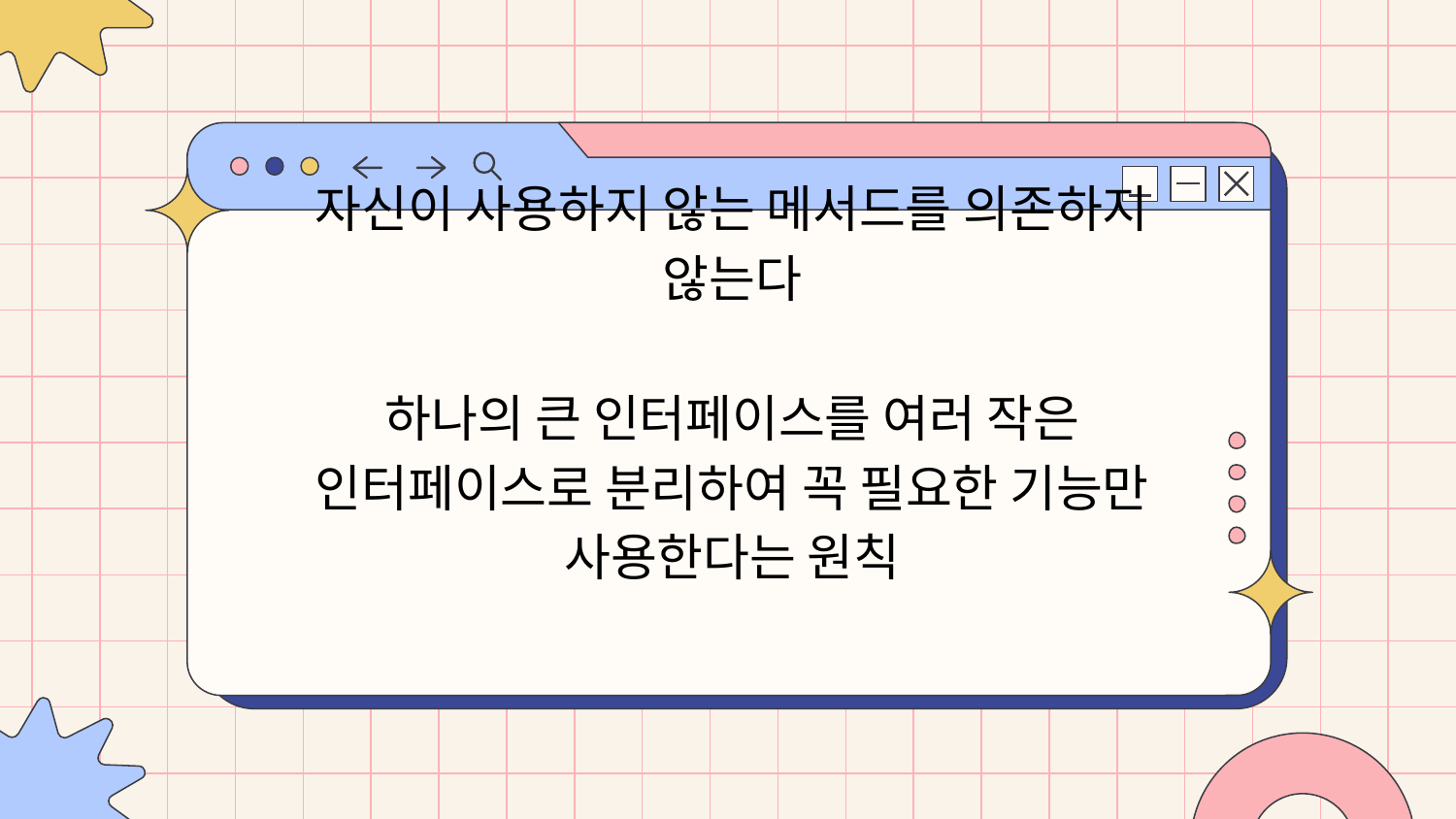

자신이 사용하지 않는 메서드를 의존하지 않는다

하나의 큰 인터페이스를 여러 작은 인터페이스로 분리하여 꼭 필요한 기능만 사용한다는 원칙